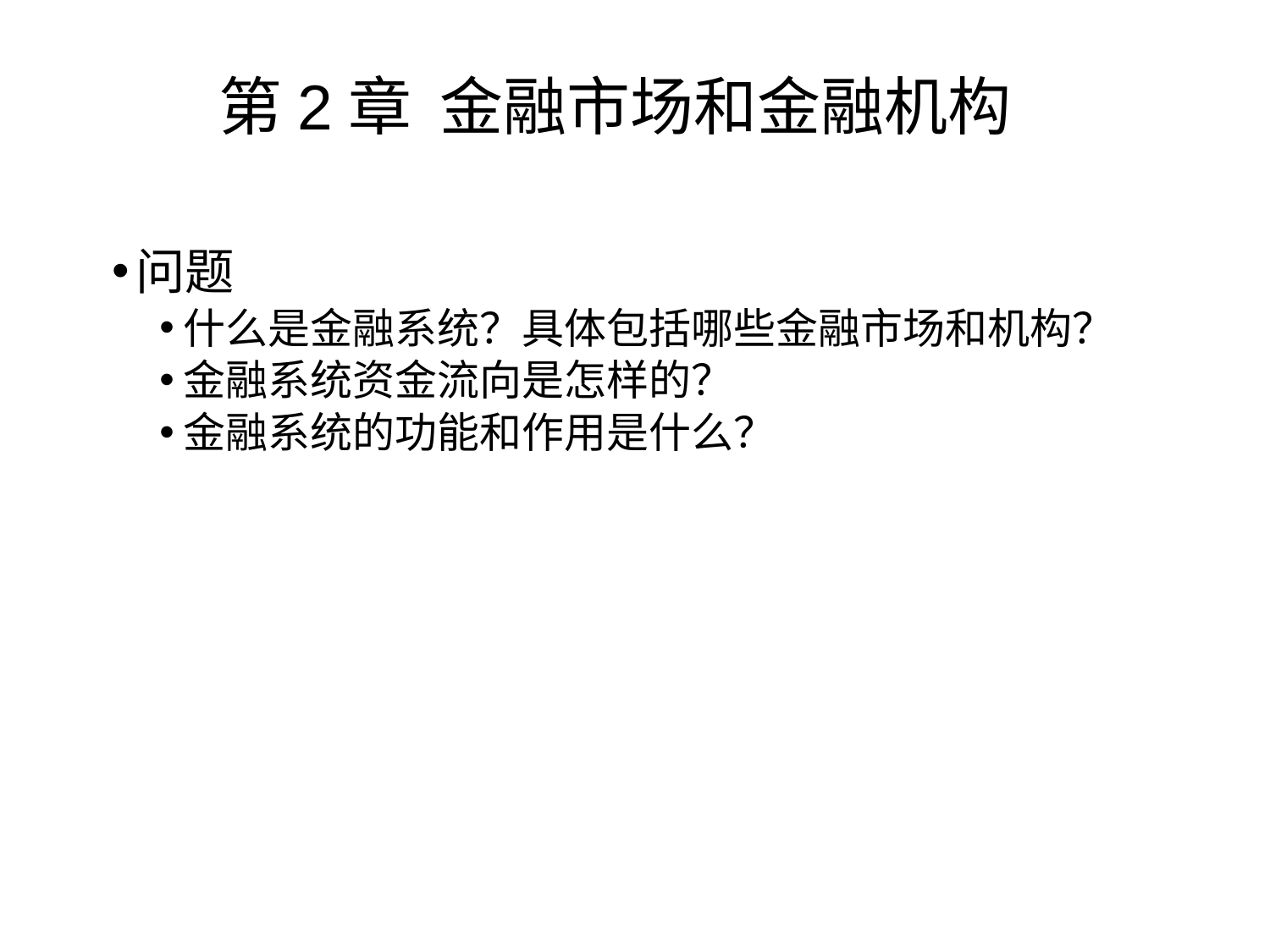

# 第2章  金融市场和金融机构
问题
什么是金融系统？具体包括哪些金融市场和机构？
金融系统资金流向是怎样的？
金融系统的功能和作用是什么？